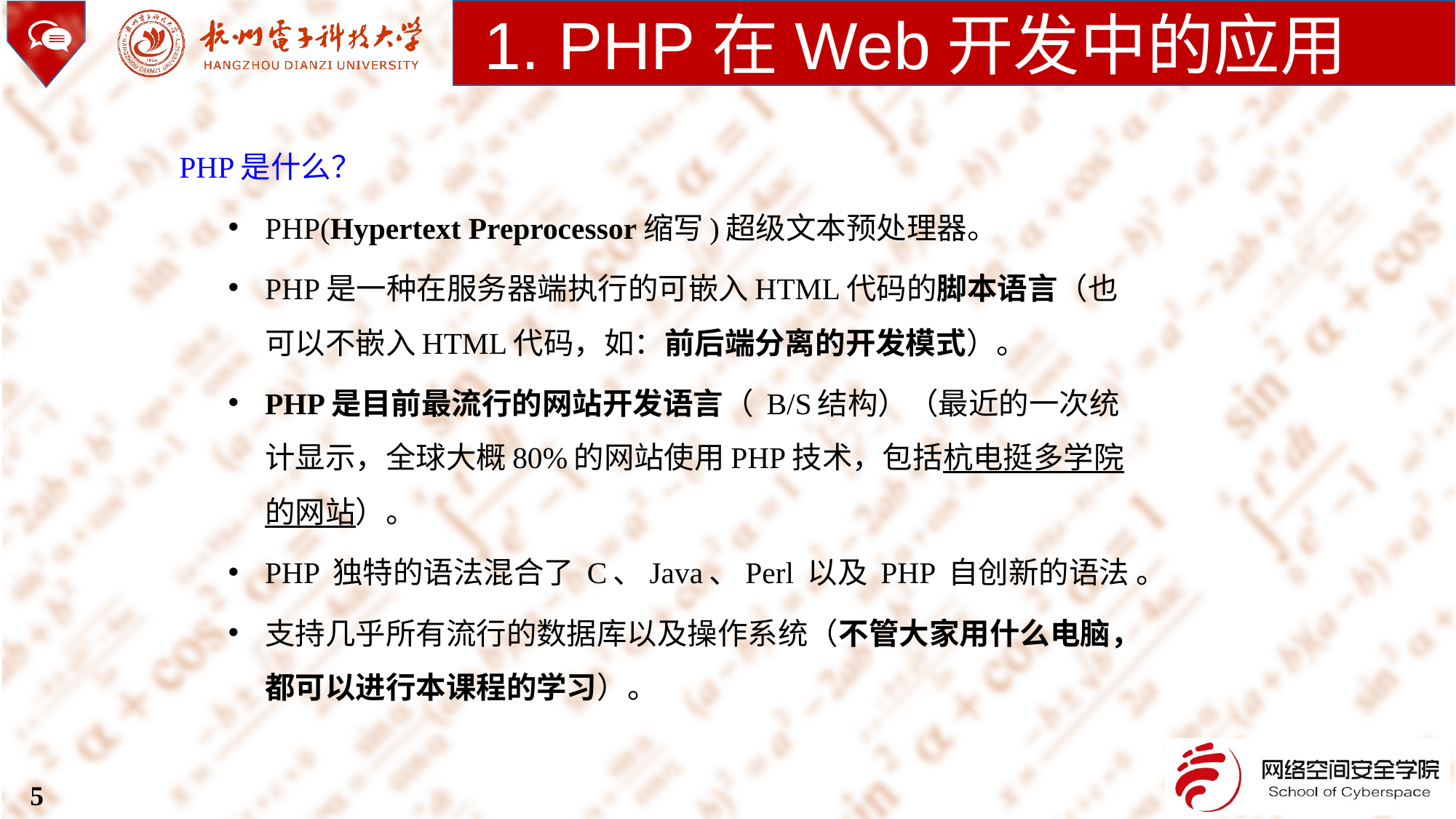

1. PHP在Web开发中的应用
PHP是什么？
PHP(Hypertext Preprocessor缩写)超级文本预处理器。
PHP是一种在服务器端执行的可嵌入HTML代码的脚本语言（也可以不嵌入HTML代码，如：前后端分离的开发模式）。
PHP是目前最流行的网站开发语言（ B/S结构）（最近的一次统计显示，全球大概80%的网站使用PHP技术，包括杭电挺多学院的网站）。
PHP 独特的语法混合了 C、Java、Perl 以及 PHP 自创新的语法 。
支持几乎所有流行的数据库以及操作系统（不管大家用什么电脑，都可以进行本课程的学习）。
5